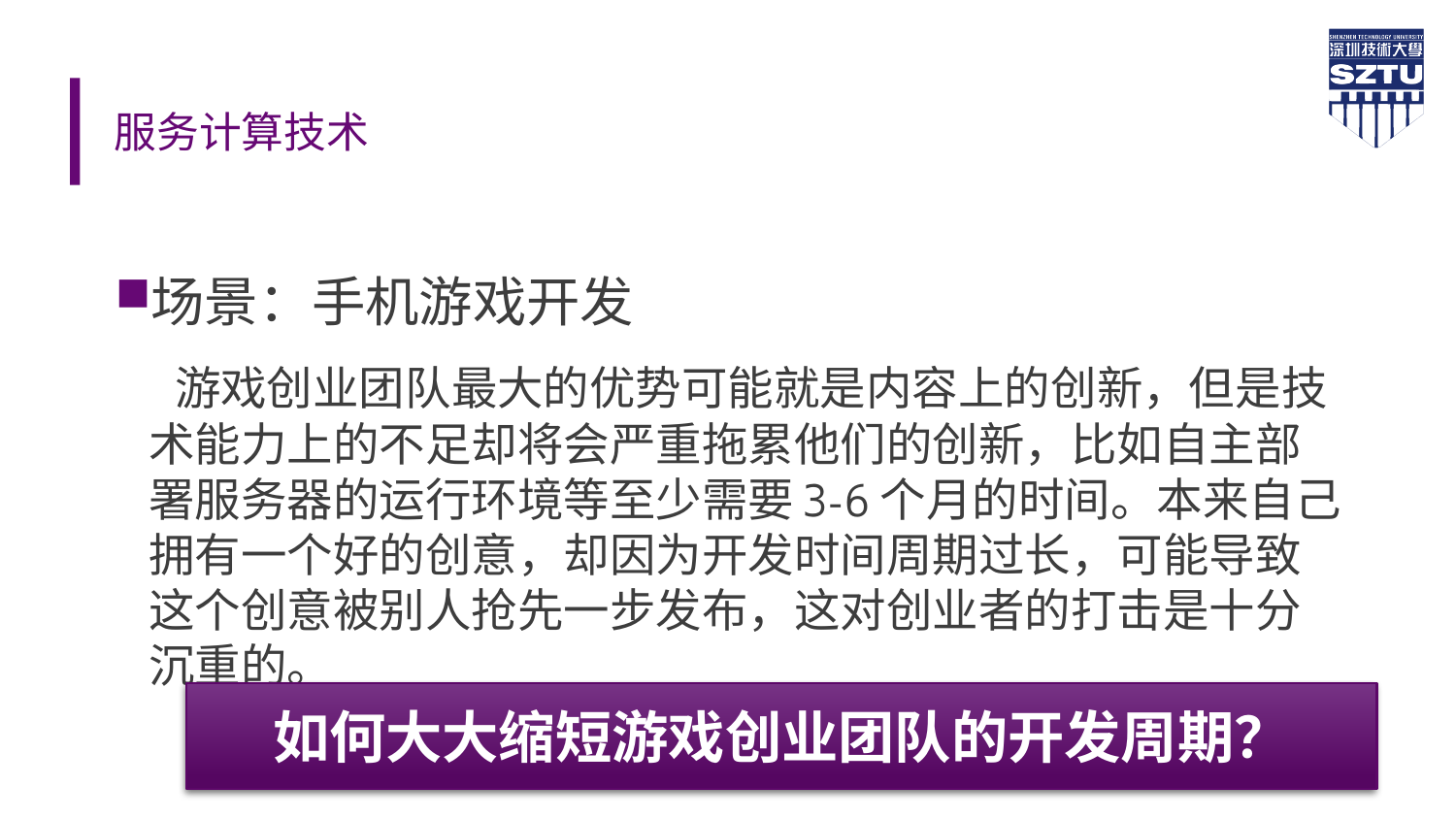

# 服务计算技术
场景：手机游戏开发
    游戏创业团队最大的优势可能就是内容上的创新，但是技术能力上的不足却将会严重拖累他们的创新，比如自主部署服务器的运行环境等至少需要3-6个月的时间。本来自己拥有一个好的创意，却因为开发时间周期过长，可能导致这个创意被别人抢先一步发布，这对创业者的打击是十分沉重的。

如何大大缩短游戏创业团队的开发周期？